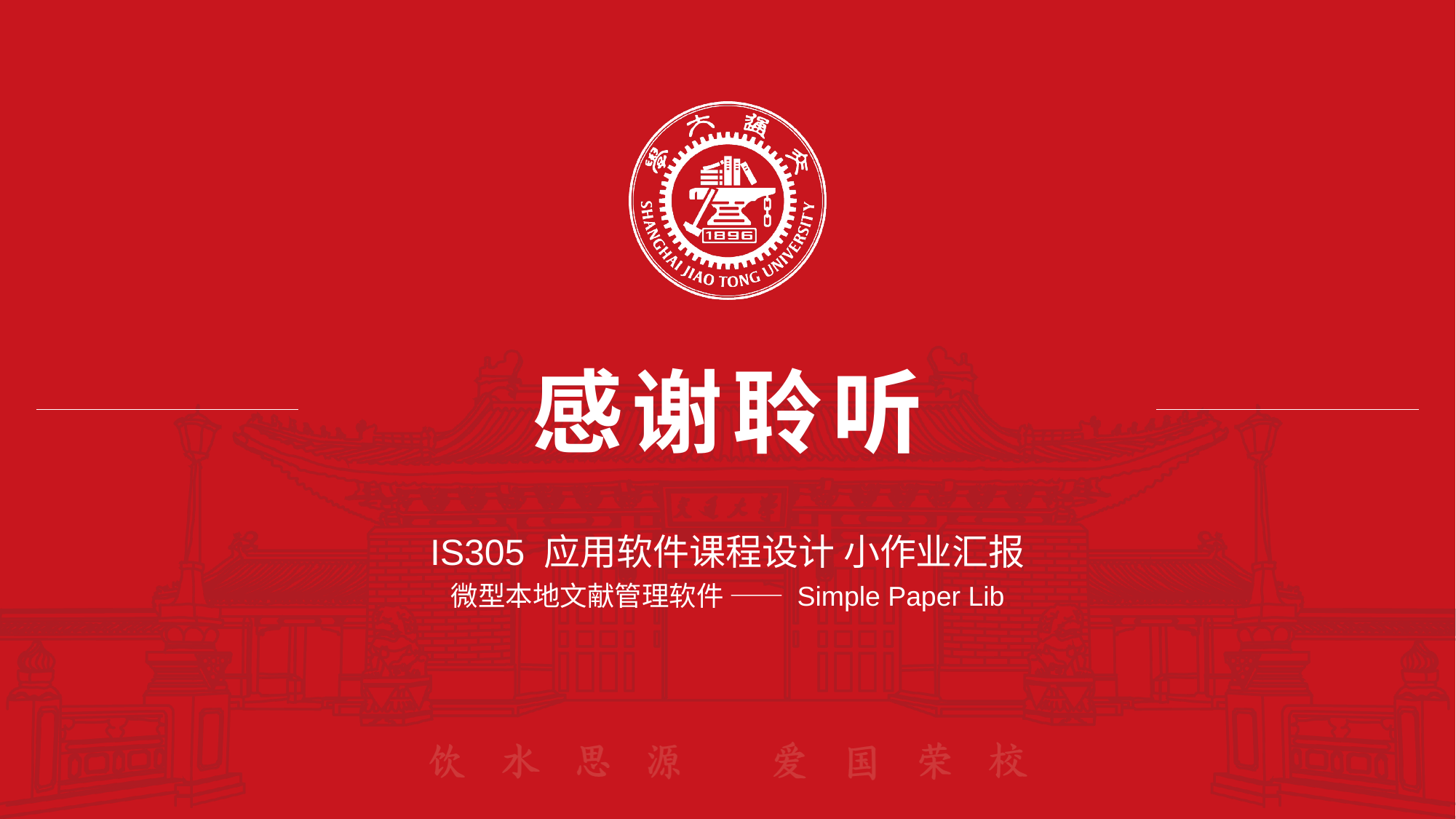

感谢聆听
IS305 应用软件课程设计 小作业汇报
微型本地文献管理软件 —— Simple Paper Lib